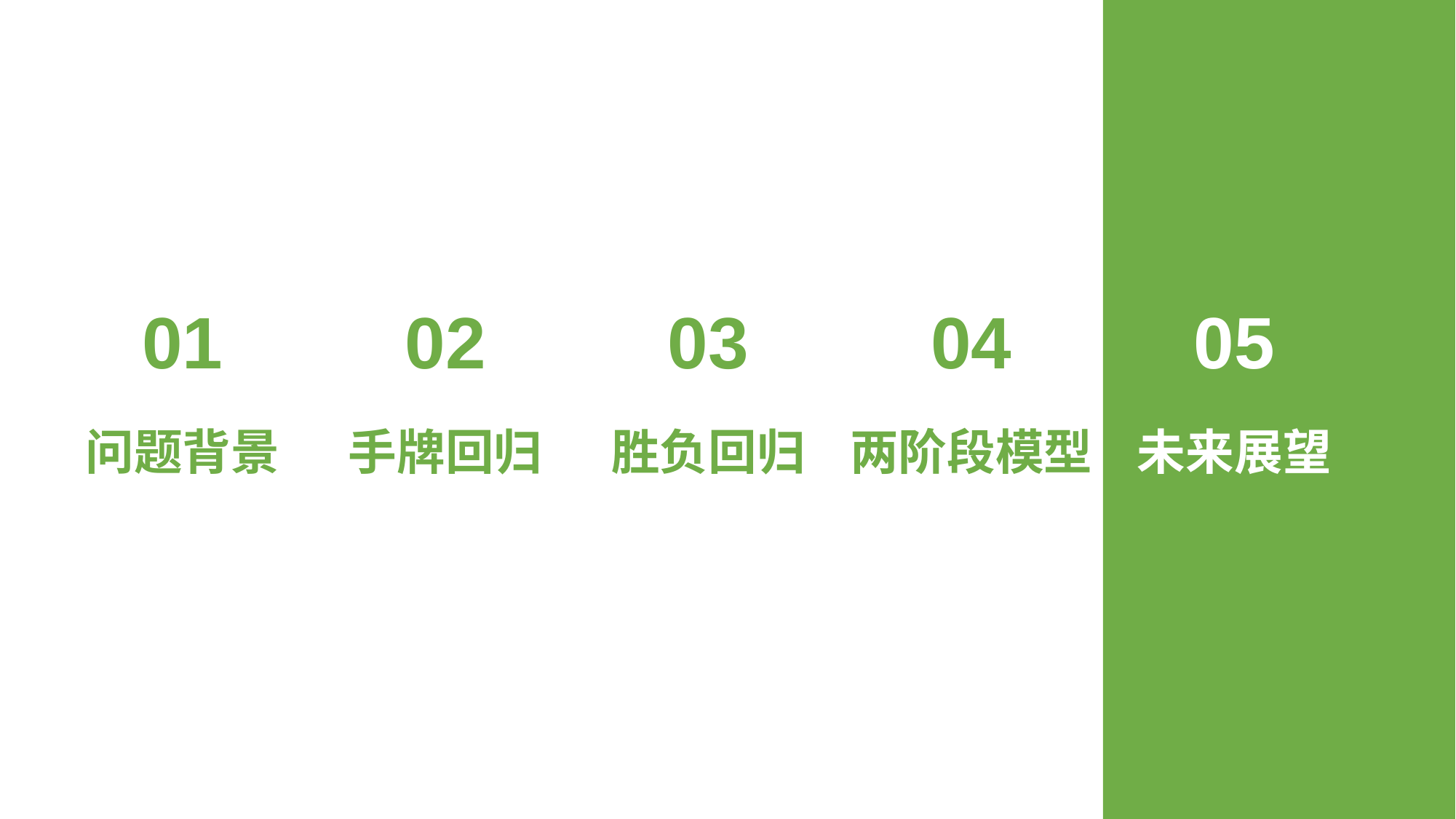

01
问题背景
02
手牌回归
03
胜负回归
04
两阶段模型
05
未来展望